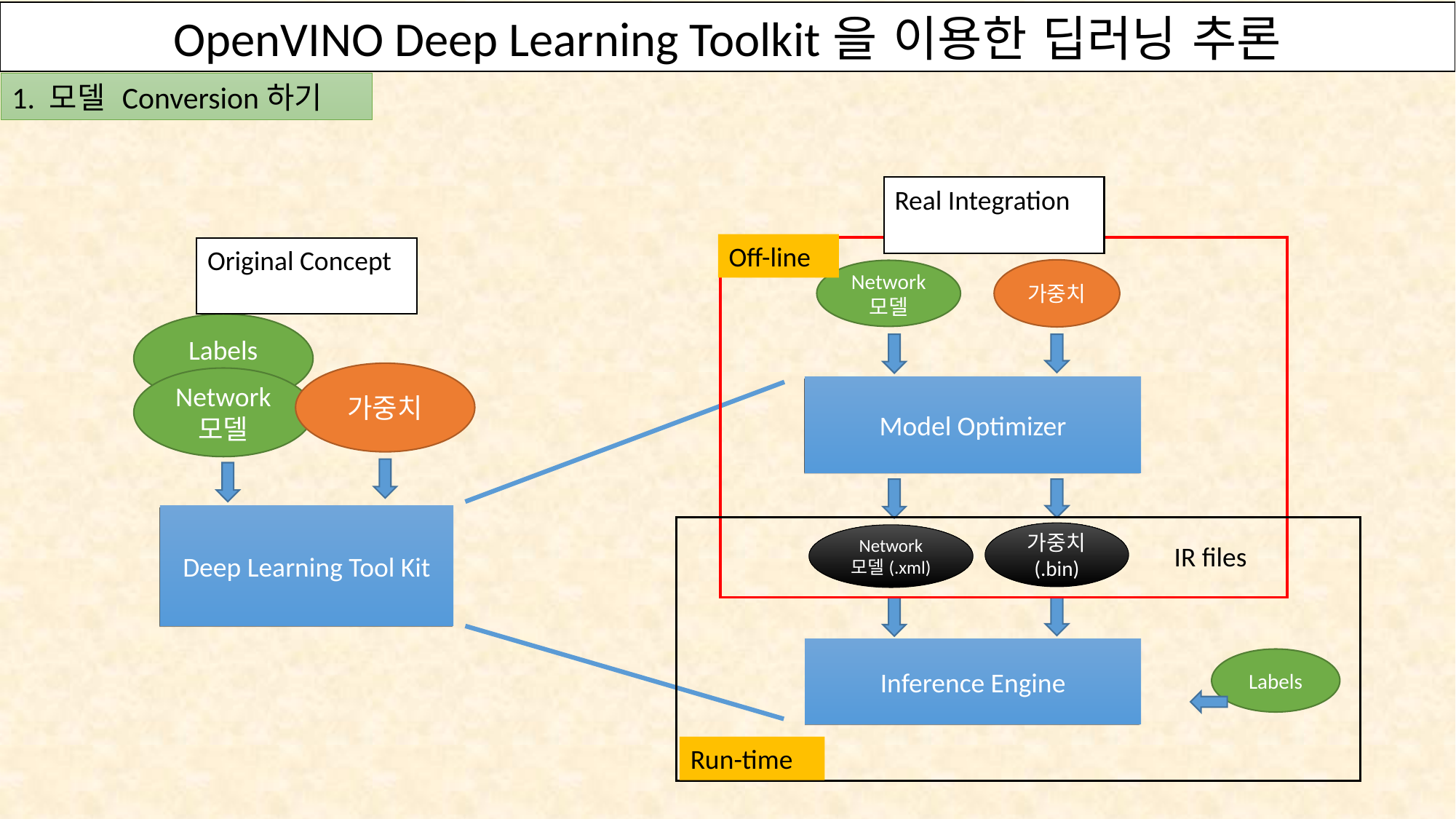

OpenVINO Deep Learning Toolkit을 이용한 딥러닝 추론
1. 모델 Conversion하기
Real Integration
Off-line

Original Concept
가중치
Network 모델
Labels

가중치
Network 모델
Model Optimizer

Deep Learning Tool Kit

가중치
(.bin)
Network 모델(.xml)
IR files

Inference Engine
Labels

Run-time